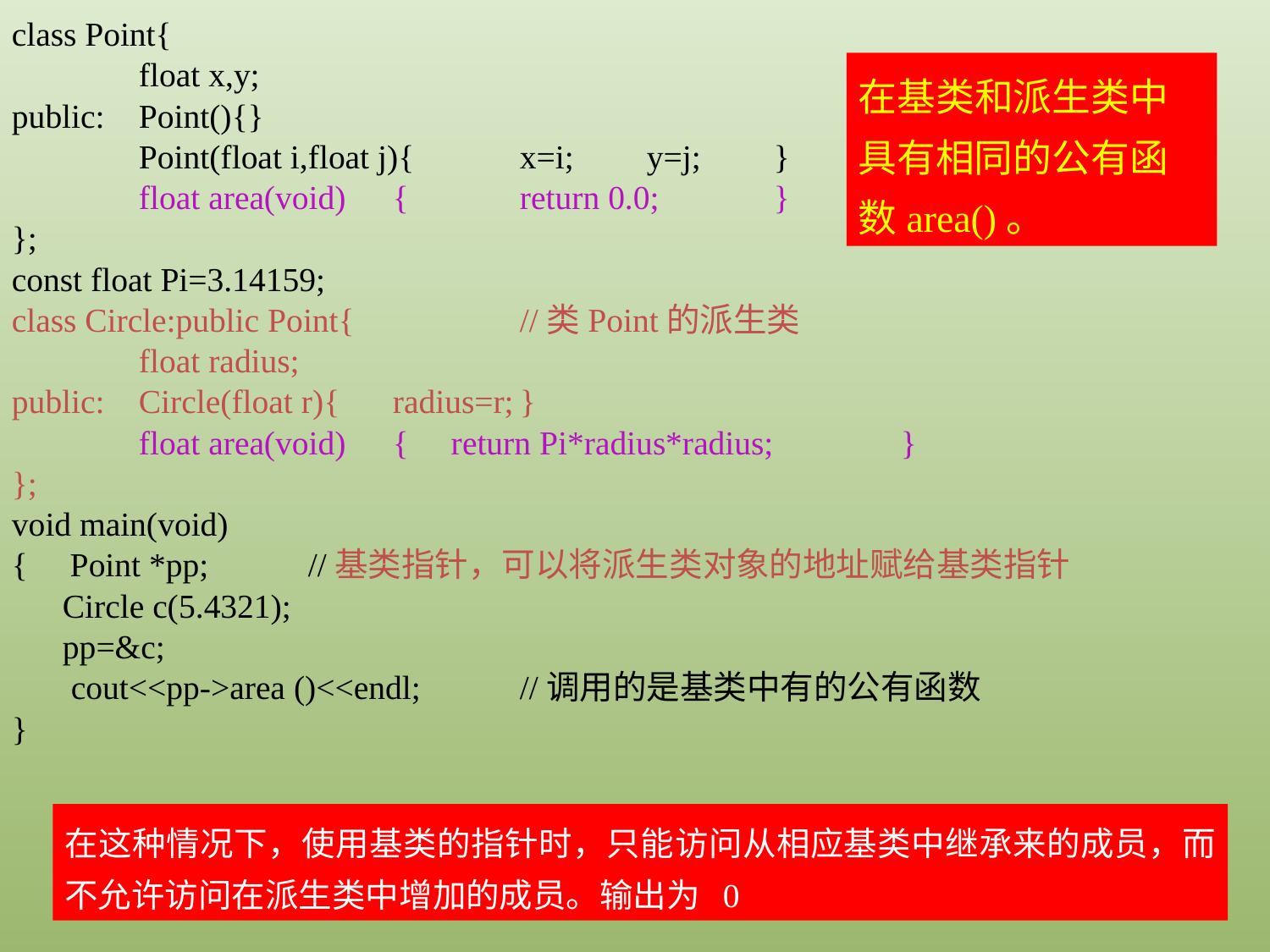

class Point{
	float x,y;
public:	Point(){}
	Point(float i,float j){	x=i;	y=j;	}
	float area(void)	{	return 0.0;	}
};
const float Pi=3.14159;
class Circle:public Point{		//类Point的派生类
	float radius;
public:	Circle(float r){	radius=r;	}
	float area(void)	{     return Pi*radius*radius;	}
};
void main(void)
{     Point *pp;	     //基类指针，可以将派生类对象的地址赋给基类指针
      Circle c(5.4321);
      pp=&c;
       cout<<pp->area ()<<endl;	//调用的是基类中有的公有函数
}
在基类和派生类中具有相同的公有函数area()。
在这种情况下，使用基类的指针时，只能访问从相应基类中继承来的成员，而不允许访问在派生类中增加的成员。输出为  0
782